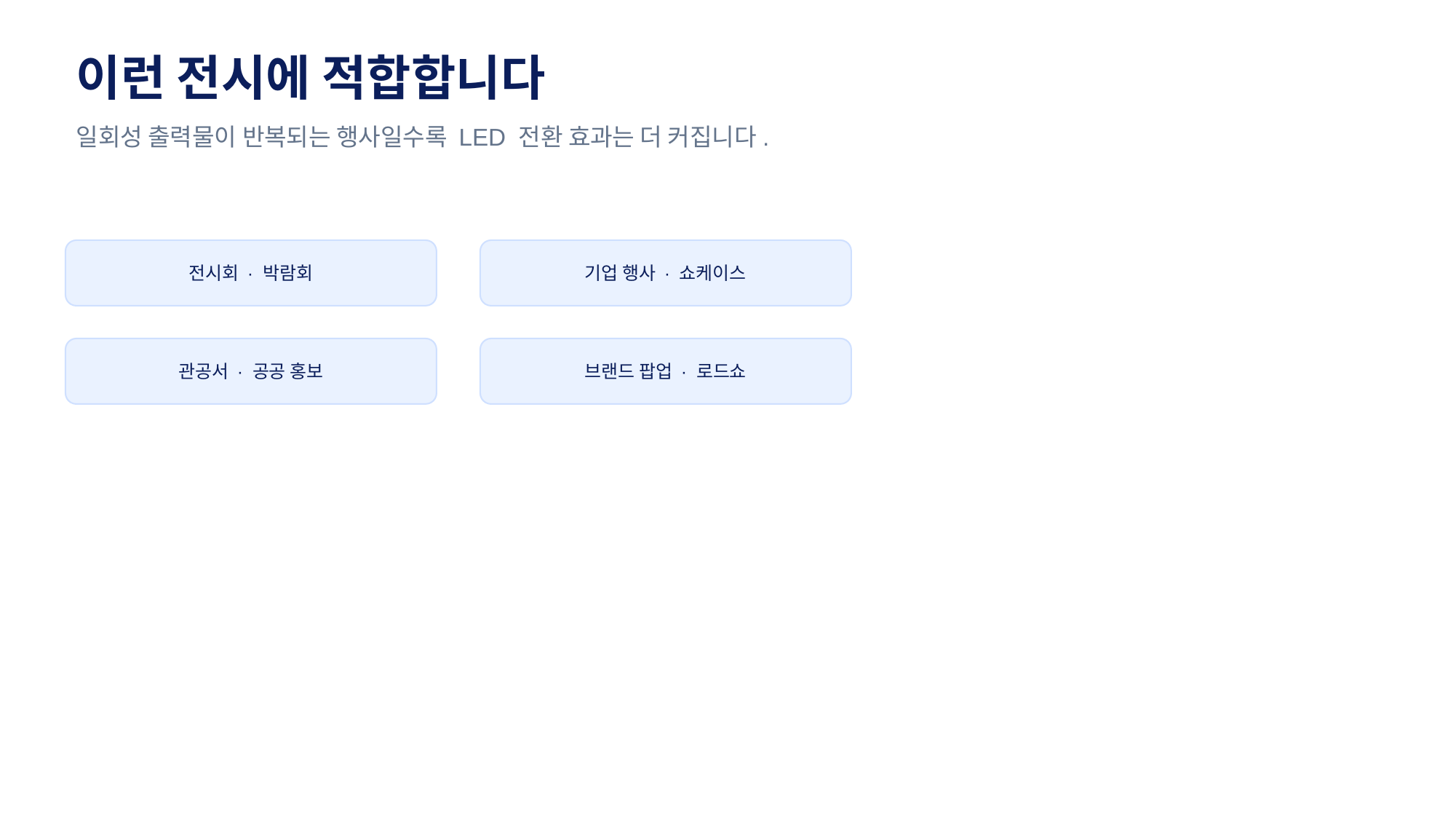

이런 전시에 적합합니다
일회성 출력물이 반복되는 행사일수록 LED 전환 효과는 더 커집니다.

전시회 · 박람회
기업 행사 · 쇼케이스

관공서 · 공공 홍보
브랜드 팝업 · 로드쇼